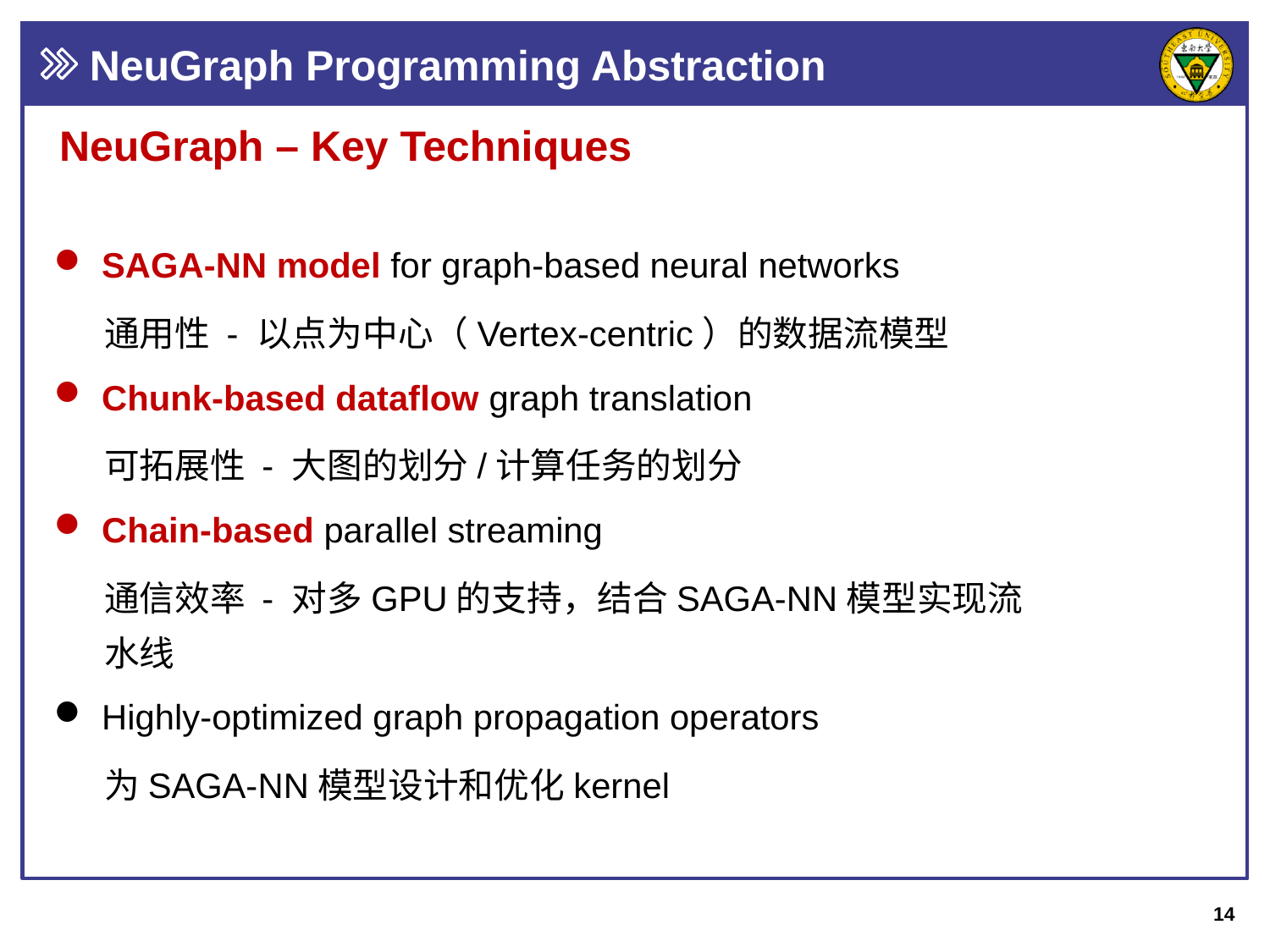

NeuGraph Programming Abstraction

NeuGraph – Key Techniques
SAGA-NN model for graph-based neural networks
通用性 - 以点为中心（Vertex-centric）的数据流模型
Chunk-based dataflow graph translation
可拓展性 - 大图的划分/计算任务的划分
Chain-based parallel streaming
通信效率 - 对多GPU的支持，结合SAGA-NN模型实现流水线
Highly-optimized graph propagation operators
为SAGA-NN模型设计和优化kernel
14